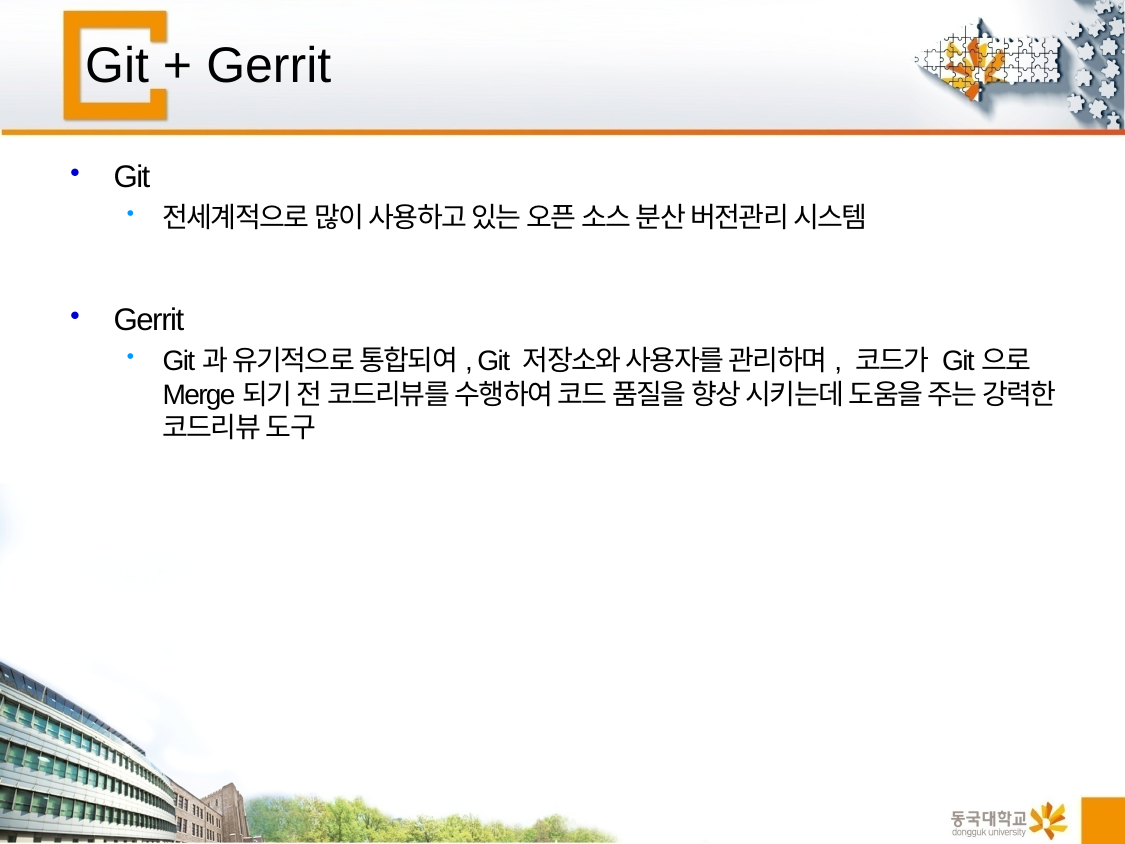

# Git + Gerrit
Git
전세계적으로 많이 사용하고 있는 오픈 소스 분산 버전관리 시스템

Gerrit
Git과 유기적으로 통합되여, Git 저장소와 사용자를 관리하며, 코드가 Git으로 Merge되기 전 코드리뷰를 수행하여 코드 품질을 향상 시키는데 도움을 주는 강력한 코드리뷰 도구